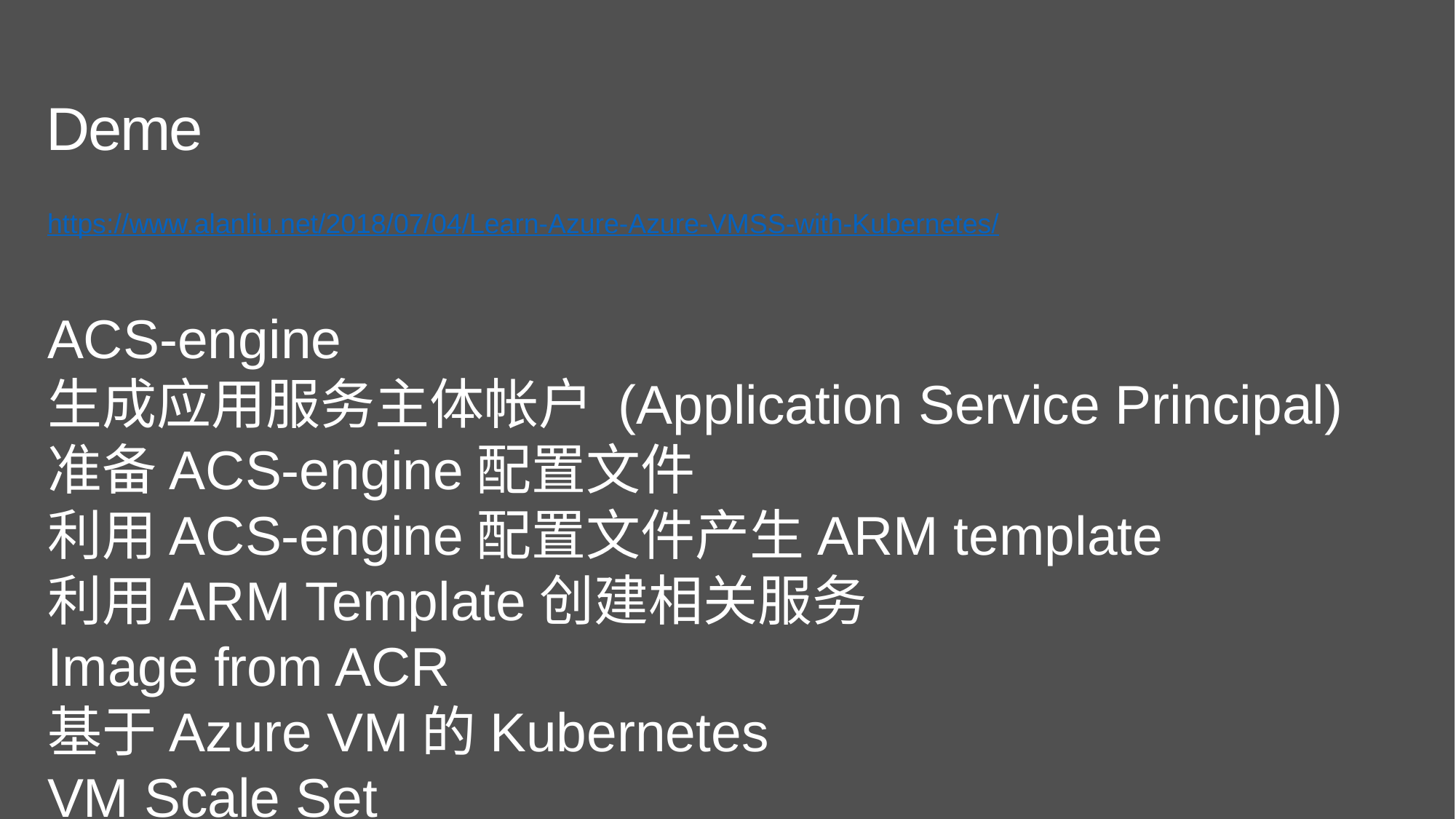

Deme
https://www.alanliu.net/2018/07/04/Learn-Azure-Azure-VMSS-with-Kubernetes/

ACS-engine
生成应用服务主体帐户 (Application Service Principal)
准备ACS-engine配置文件
利用ACS-engine配置文件产生ARM template
利用ARM Template创建相关服务
Image from ACR
基于Azure VM的Kubernetes
VM Scale Set